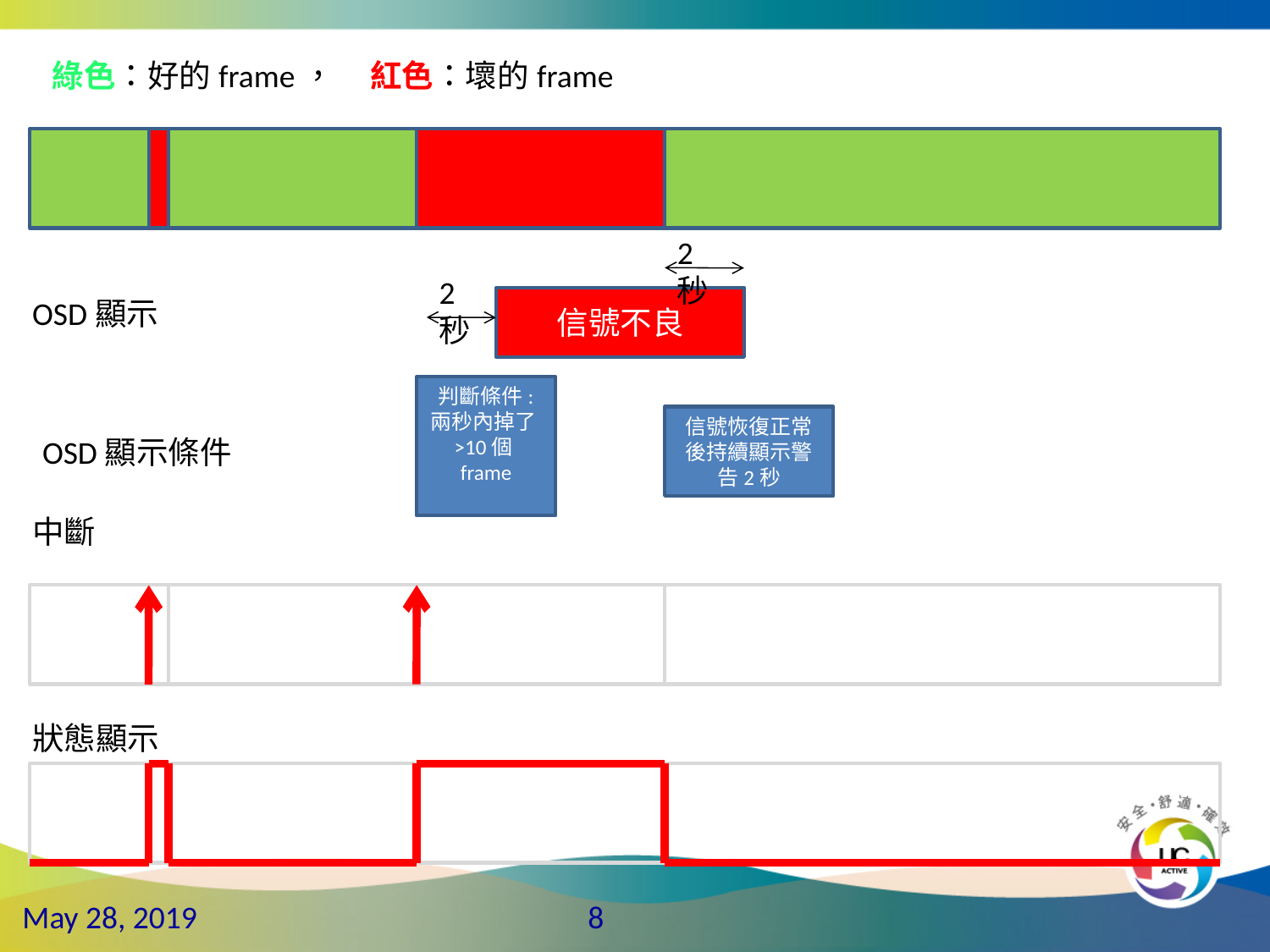

綠色：好的frame，     紅色：壞的frame

2秒
2秒
OSD顯示
信號不良
判斷條件:
兩秒內掉了>10個frame

信號恢復正常後持續顯示警告2秒
OSD顯示條件
中斷

狀態顯示